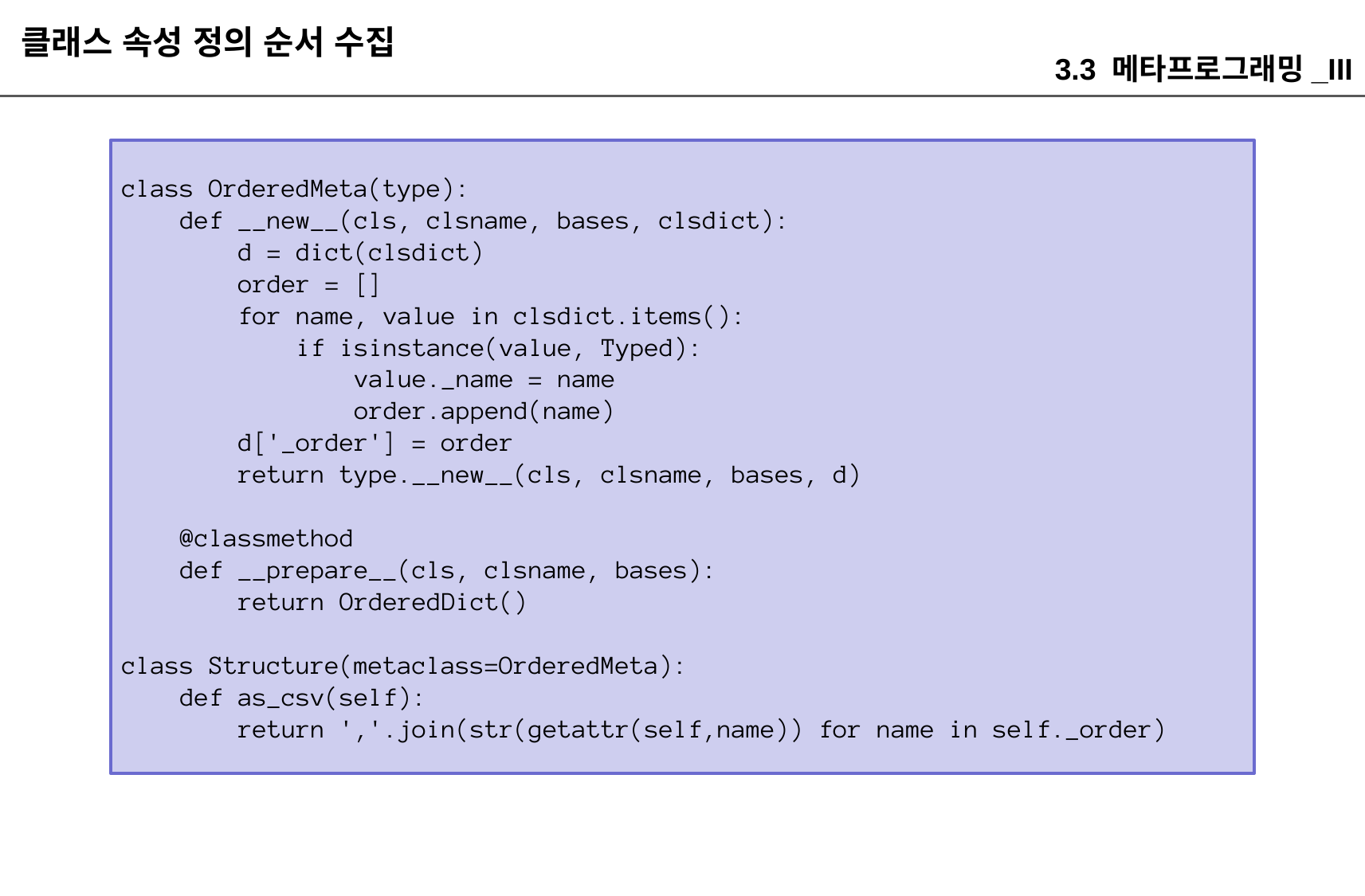

클래스 속성 정의 순서 수집
3.3 메타프로그래밍_III
class OrderedMeta(type):
    def __new__(cls, clsname, bases, clsdict):
        d = dict(clsdict)
        order = []
        for name, value in clsdict.items():
            if isinstance(value, Typed):
                value._name = name
                order.append(name)
        d['_order'] = order
        return type.__new__(cls, clsname, bases, d)

    @classmethod
    def __prepare__(cls, clsname, bases):
        return OrderedDict()

class Structure(metaclass=OrderedMeta):
    def as_csv(self):
        return ','.join(str(getattr(self,name)) for name in self._order)